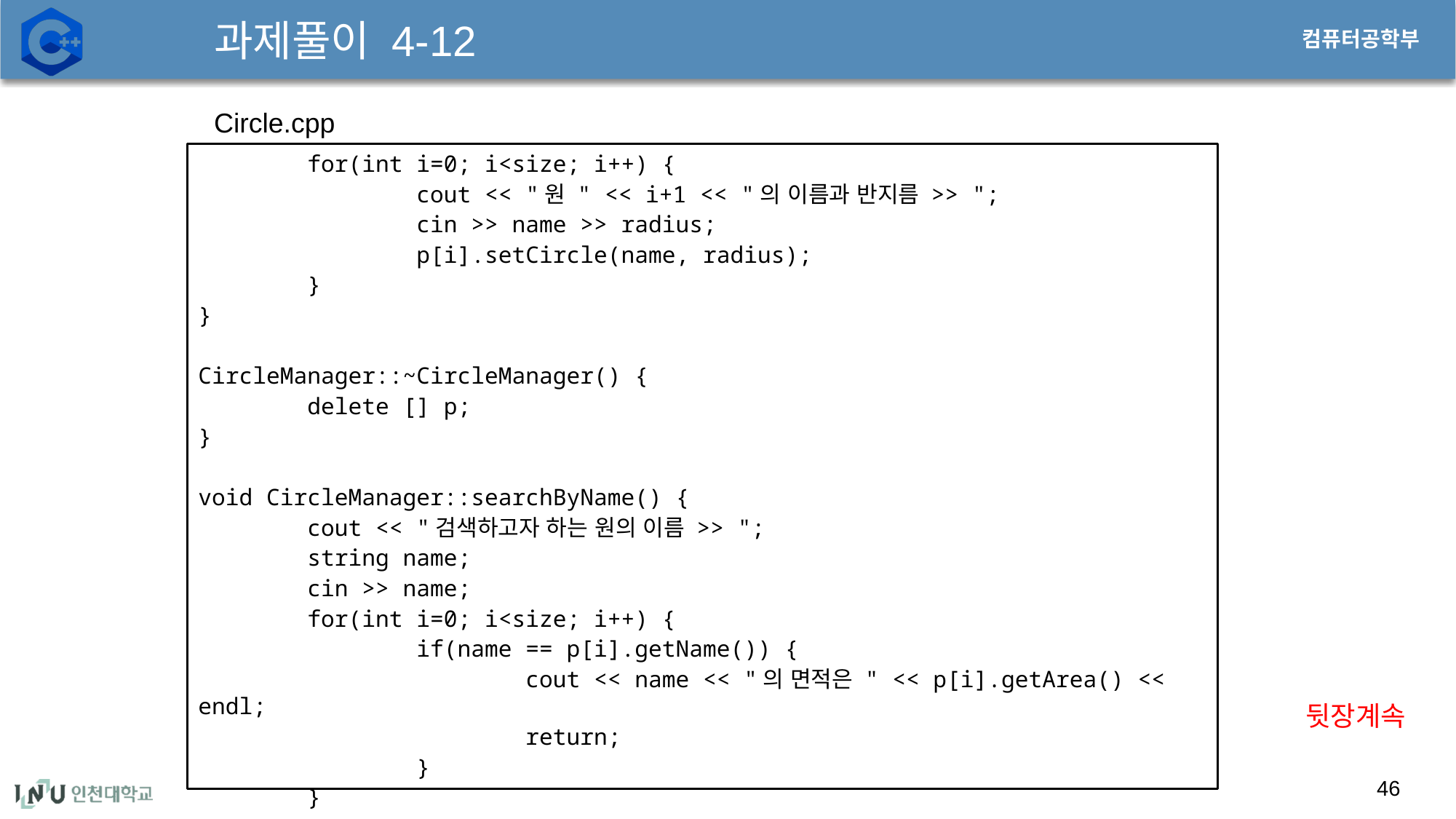

# 과제풀이 4-12
Circle.cpp
	for(int i=0; i<size; i++) {
		cout << "원 " << i+1 << "의 이름과 반지름 >> ";
		cin >> name >> radius;
		p[i].setCircle(name, radius);
	}
}

CircleManager::~CircleManager() {
	delete [] p;
}

void CircleManager::searchByName() {
	cout << "검색하고자 하는 원의 이름 >> ";
	string name;
	cin >> name;
	for(int i=0; i<size; i++) {
		if(name == p[i].getName()) {
			cout << name << "의 면적은 " << p[i].getArea() << endl;
			return;
		}
	}
뒷장계속